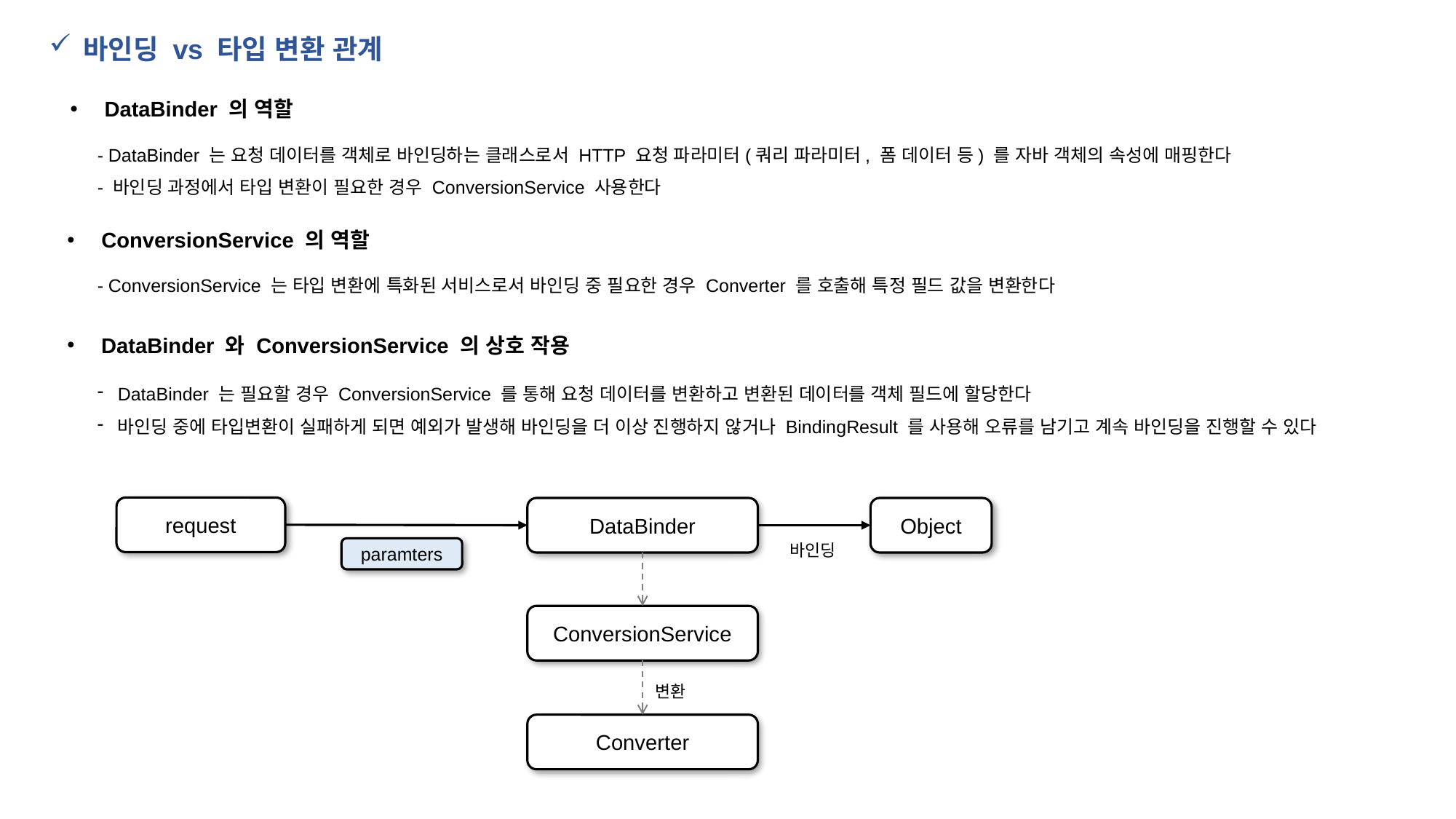

바인딩 vs 타입 변환 관계
DataBinder 의 역할
- DataBinder 는 요청 데이터를 객체로 바인딩하는 클래스로서 HTTP 요청 파라미터(쿼리 파라미터, 폼 데이터 등) 를 자바 객체의 속성에 매핑한다
- 바인딩 과정에서 타입 변환이 필요한 경우 ConversionService 사용한다
ConversionService 의 역할
- ConversionService 는 타입 변환에 특화된 서비스로서 바인딩 중 필요한 경우 Converter 를 호출해 특정 필드 값을 변환한다
DataBinder 와 ConversionService 의 상호 작용
DataBinder 는 필요할 경우 ConversionService 를 통해 요청 데이터를 변환하고 변환된 데이터를 객체 필드에 할당한다
바인딩 중에 타입변환이 실패하게 되면 예외가 발생해 바인딩을 더 이상 진행하지 않거나 BindingResult 를 사용해 오류를 남기고 계속 바인딩을 진행할 수 있다
request
Object
DataBinder
바인딩
paramters
ConversionService
변환
Converter